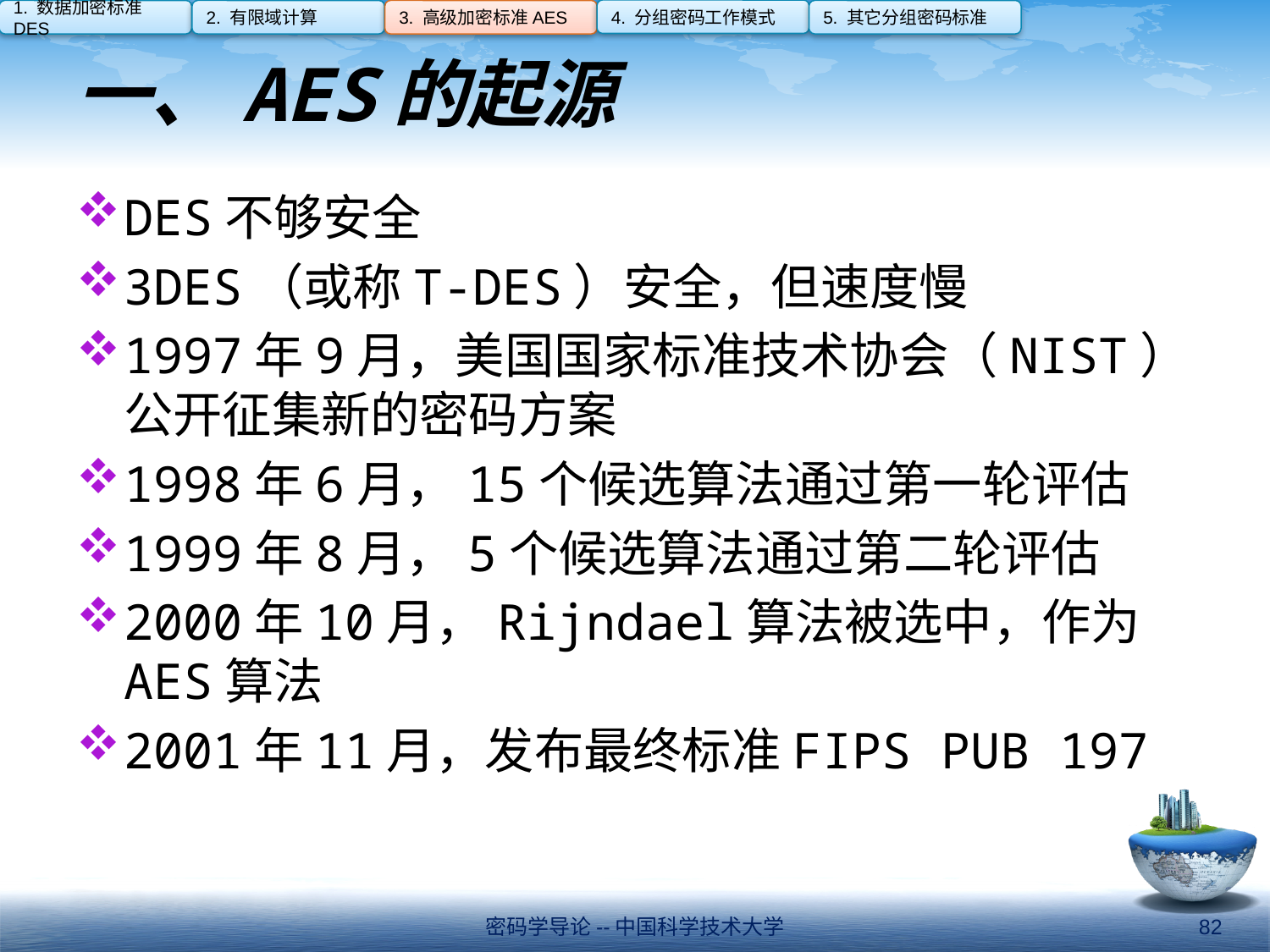

4. 分组密码工作模式
1. 数据加密标准DES
2. 有限域计算
3. 高级加密标准AES
5. 其它分组密码标准
# 一、AES的起源
DES不够安全
3DES（或称T-DES）安全，但速度慢
1997年9月，美国国家标准技术协会（NIST）公开征集新的密码方案
1998年6月，15个候选算法通过第一轮评估
1999年8月，5个候选算法通过第二轮评估
2000年10月，Rijndael算法被选中，作为AES算法
2001年11月，发布最终标准FIPS PUB 197

密码学导论--中国科学技术大学
82